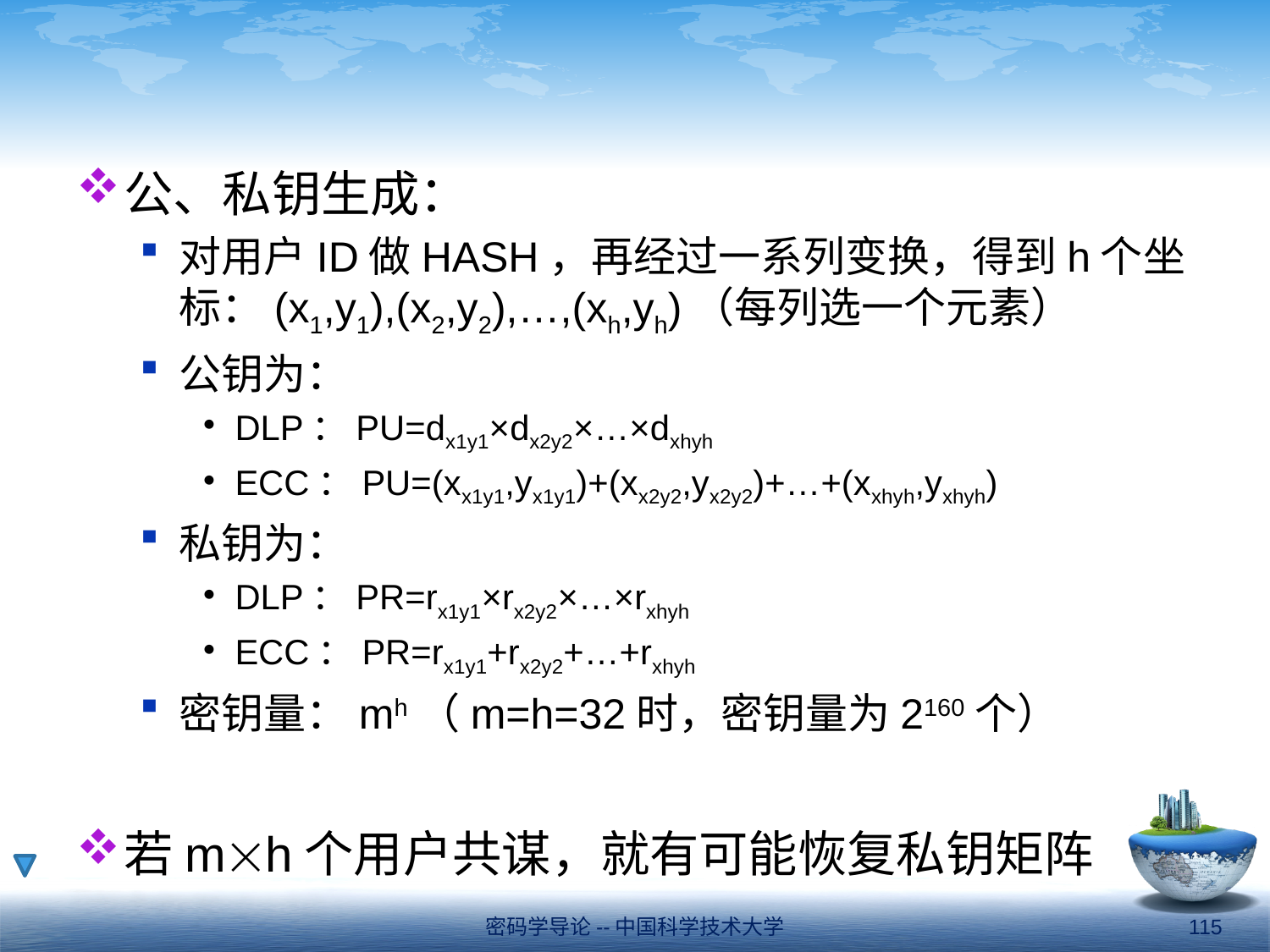

#
公、私钥生成：
对用户ID做HASH，再经过一系列变换，得到h个坐标：(x1,y1),(x2,y2),…,(xh,yh)（每列选一个元素）
公钥为：
DLP：PU=dx1y1×dx2y2×…×dxhyh
ECC：PU=(xx1y1,yx1y1)+(xx2y2,yx2y2)+…+(xxhyh,yxhyh)
私钥为：
DLP：PR=rx1y1×rx2y2×…×rxhyh
ECC：PR=rx1y1+rx2y2+…+rxhyh
密钥量：mh（m=h=32时，密钥量为2160个）

若m×h个用户共谋，就有可能恢复私钥矩阵

密码学导论--中国科学技术大学
115